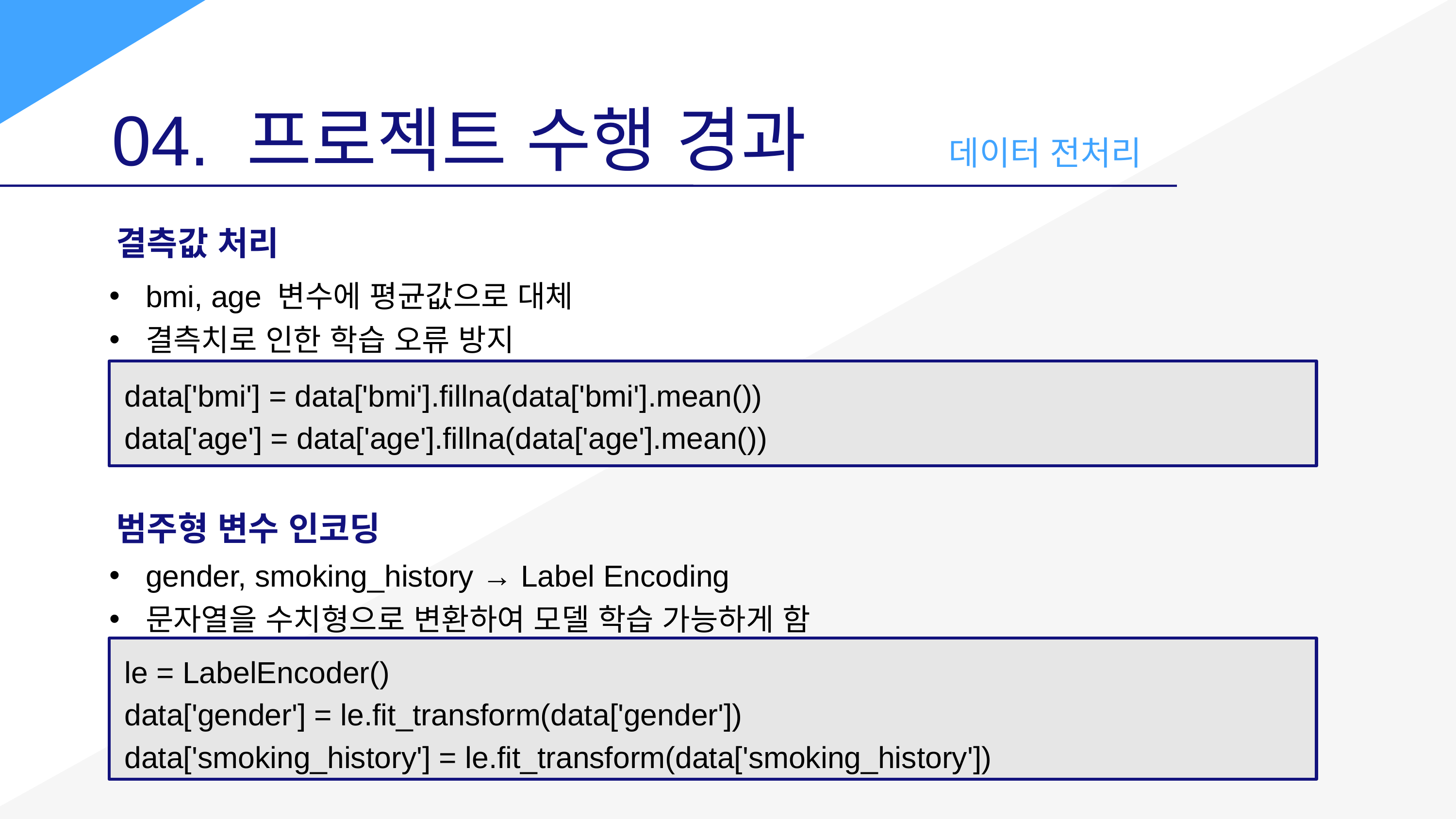

04. 프로젝트 수행 경과
데이터 전처리

결측값 처리
bmi, age 변수에 평균값으로 대체
결측치로 인한 학습 오류 방지

data['bmi'] = data['bmi'].fillna(data['bmi'].mean())
data['age'] = data['age'].fillna(data['age'].mean())
범주형 변수 인코딩
gender, smoking_history → Label Encoding
문자열을 수치형으로 변환하여 모델 학습 가능하게 함

le = LabelEncoder()
data['gender'] = le.fit_transform(data['gender'])
data['smoking_history'] = le.fit_transform(data['smoking_history'])